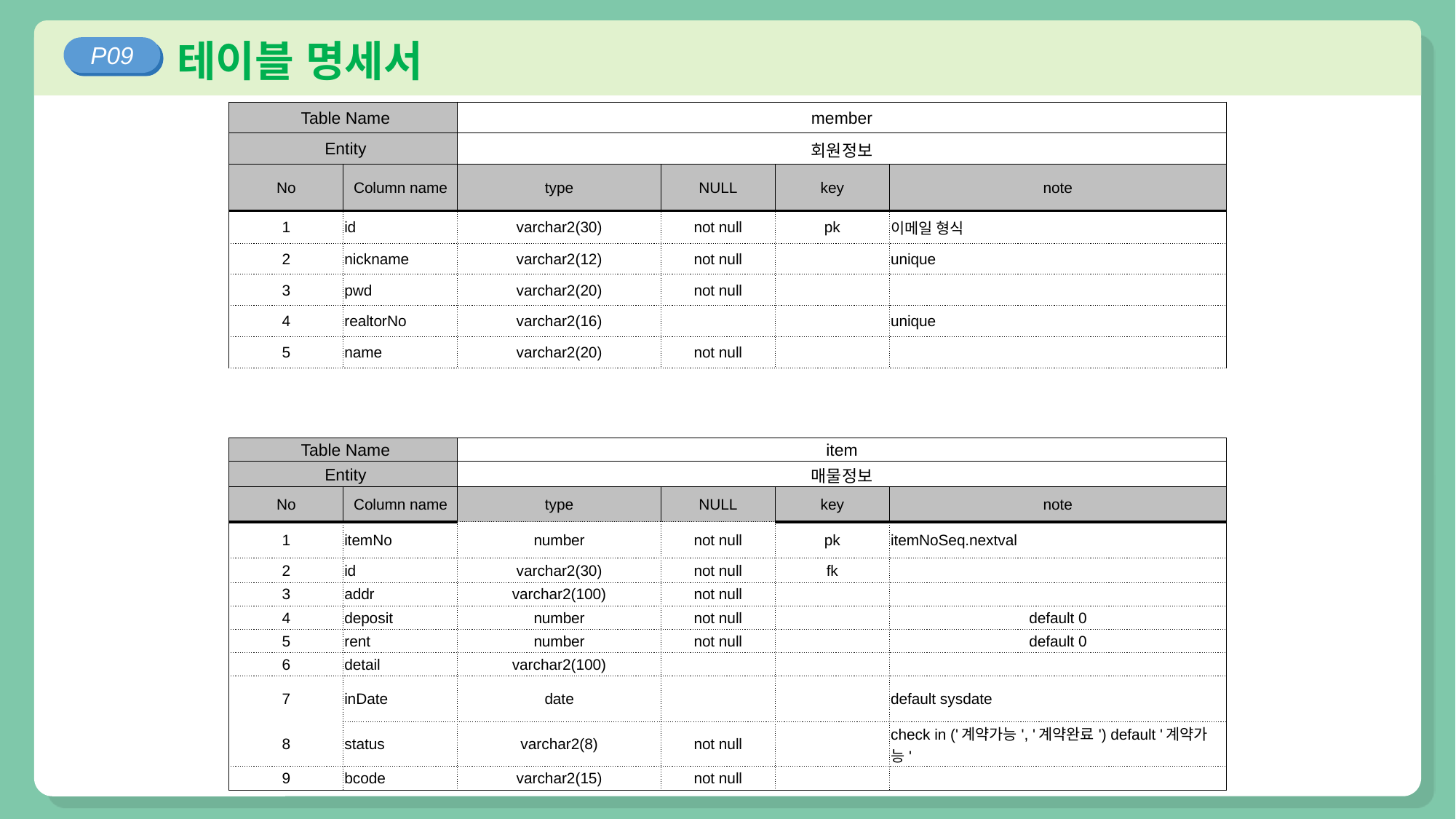

테이블 명세서
P09
| Table Name |  | member |  |  |  |
| --- | --- | --- | --- | --- | --- |
| Entity |  | 회원정보 |  |  |  |
| No | Column name | type | NULL | key | note |
| 1 | id | varchar2(30) | not null | pk | 이메일 형식 |
| 2 | nickname | varchar2(12) | not null |  | unique |
| 3 | pwd | varchar2(20) | not null |  |  |
| 4 | realtorNo | varchar2(16) |  |  | unique |
| 5 | name | varchar2(20) | not null |  |  |
| Table Name |  | item |  |  |  |
| --- | --- | --- | --- | --- | --- |
| Entity |  | 매물정보 |  |  |  |
| No | Column name | type | NULL | key | note |
| 1 | itemNo | number | not null | pk | itemNoSeq.nextval |
| 2 | id | varchar2(30) | not null | fk |  |
| 3 | addr | varchar2(100) | not null |  |  |
| 4 | deposit | number | not null |  | default 0 |
| 5 | rent | number | not null |  | default 0 |
| 6 | detail | varchar2(100) |  |  |  |
| 7 | inDate | date |  |  | default sysdate |
| 8 | status | varchar2(8) | not null |  | check in ('계약가능', '계약완료') default '계약가능' |
| 9 | bcode | varchar2(15) | not null |  |  |